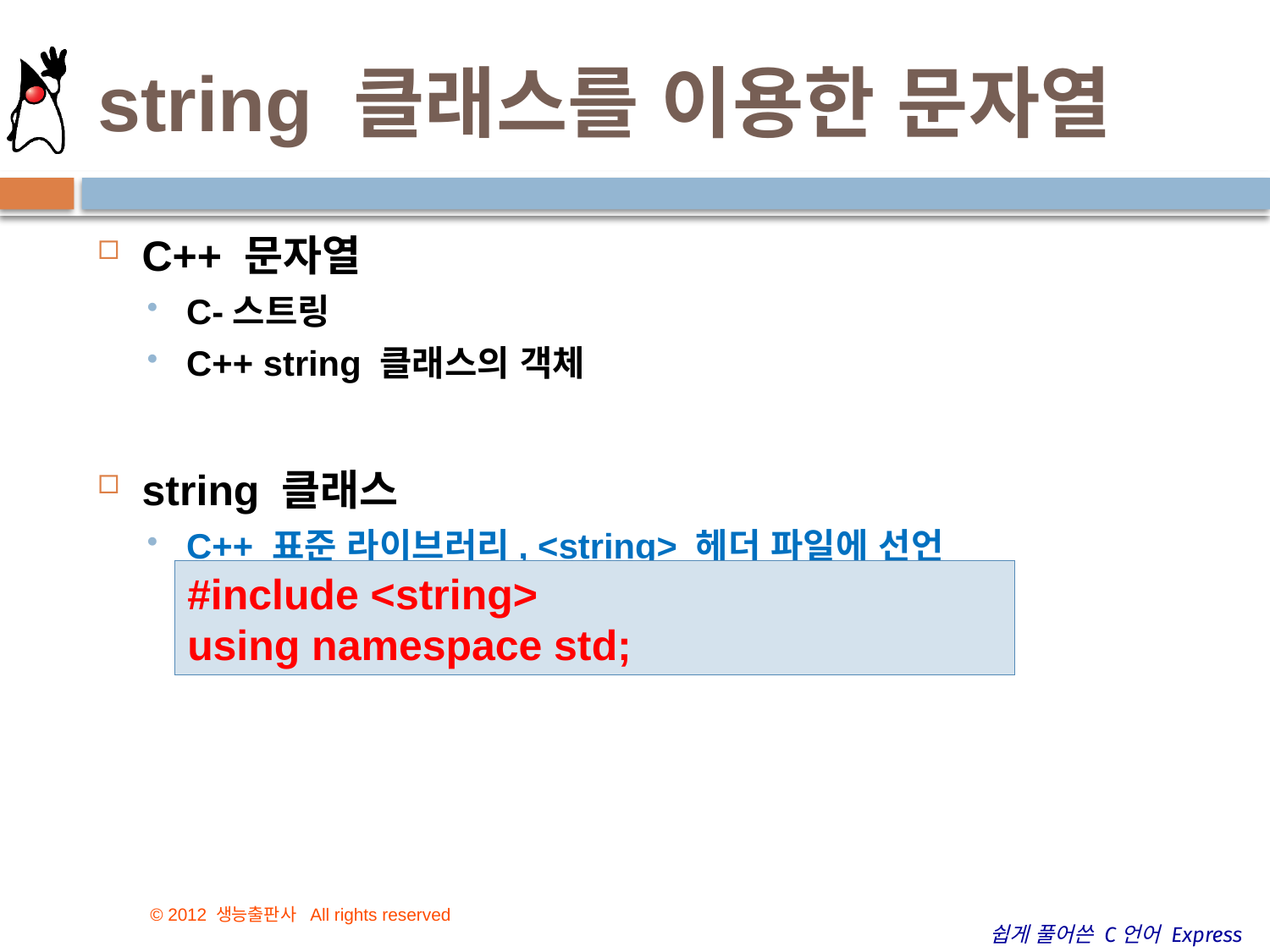

# string 클래스를 이용한 문자열
C++ 문자열
C-스트링
C++ string 클래스의 객체

string 클래스
C++ 표준 라이브러리, <string> 헤더 파일에 선언

#include <string>
using namespace std;